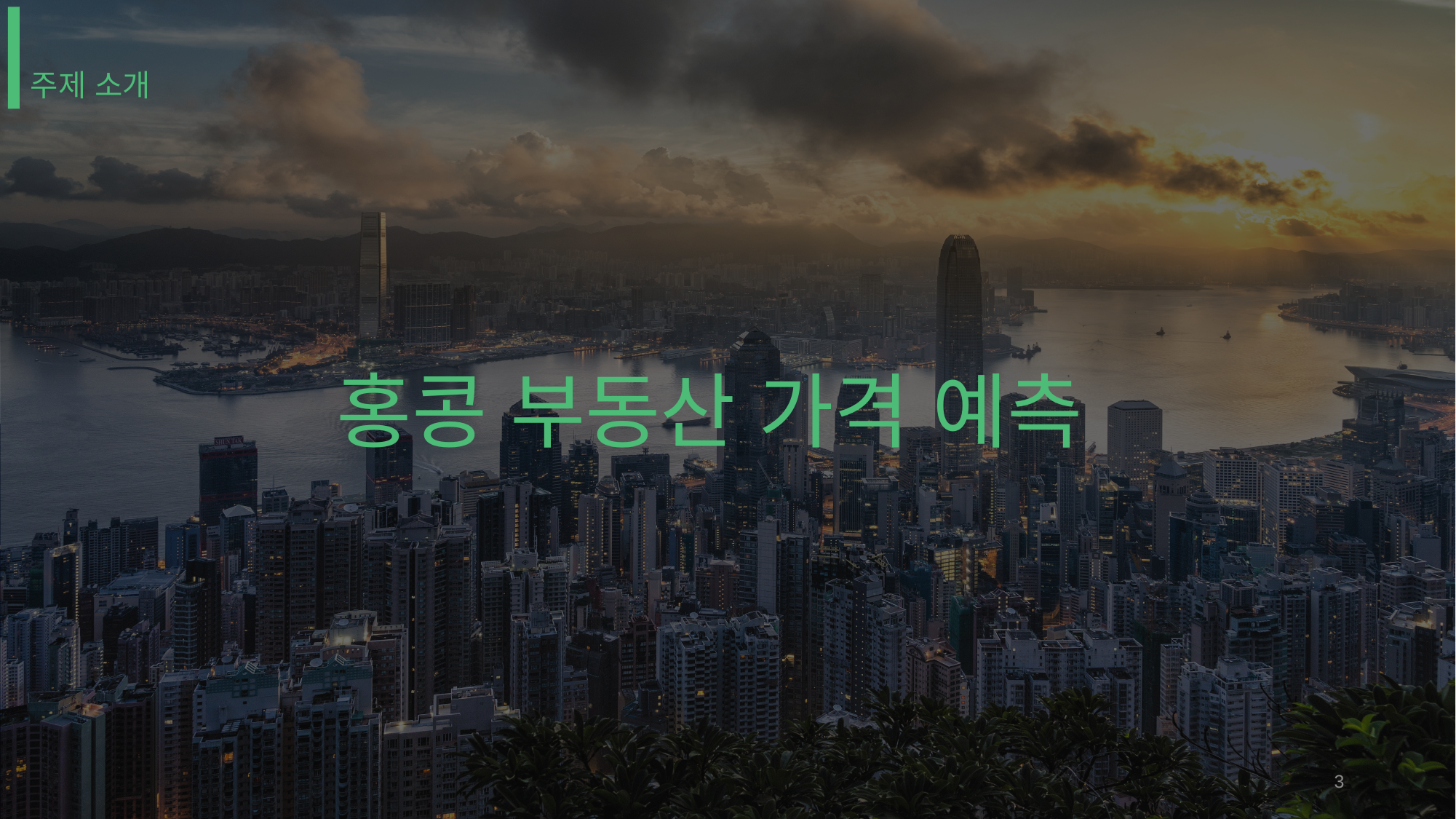

주제 소개 및 선정 배경
주제 소개
“
”
홍콩 부동산 가격 예측
3